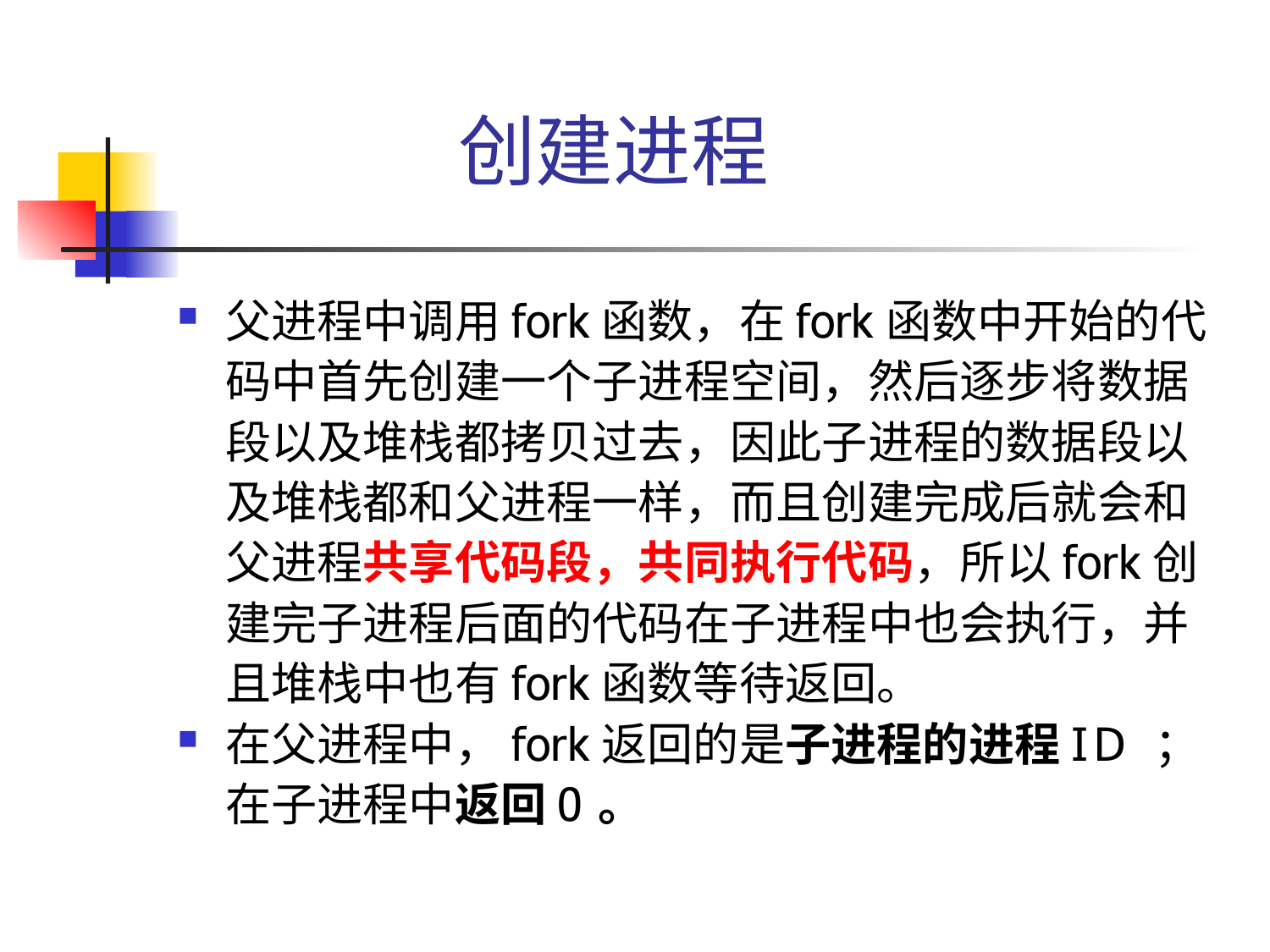

# 创建进程
父进程中调用fork函数，在fork函数中开始的代码中首先创建一个子进程空间，然后逐步将数据段以及堆栈都拷贝过去，因此子进程的数据段以及堆栈都和父进程一样，而且创建完成后就会和父进程共享代码段，共同执行代码，所以fork创建完子进程后面的代码在子进程中也会执行，并且堆栈中也有fork函数等待返回。
在父进程中，fork返回的是子进程的进程ID ；在子进程中返回0。